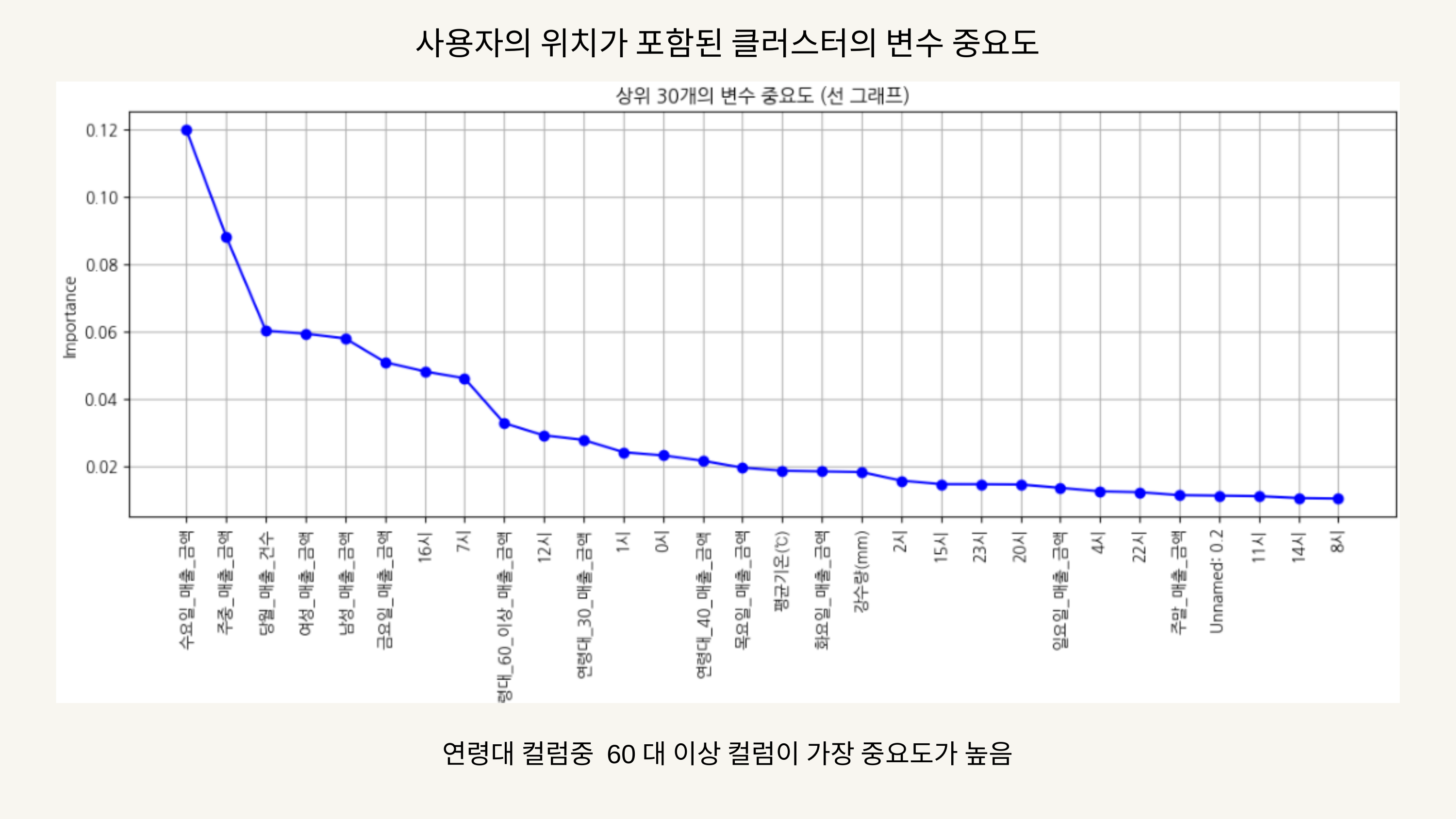

사용자의 위치가 포함된 클러스터의 변수 중요도

연령대 컬럼중 60대 이상 컬럼이 가장 중요도가 높음